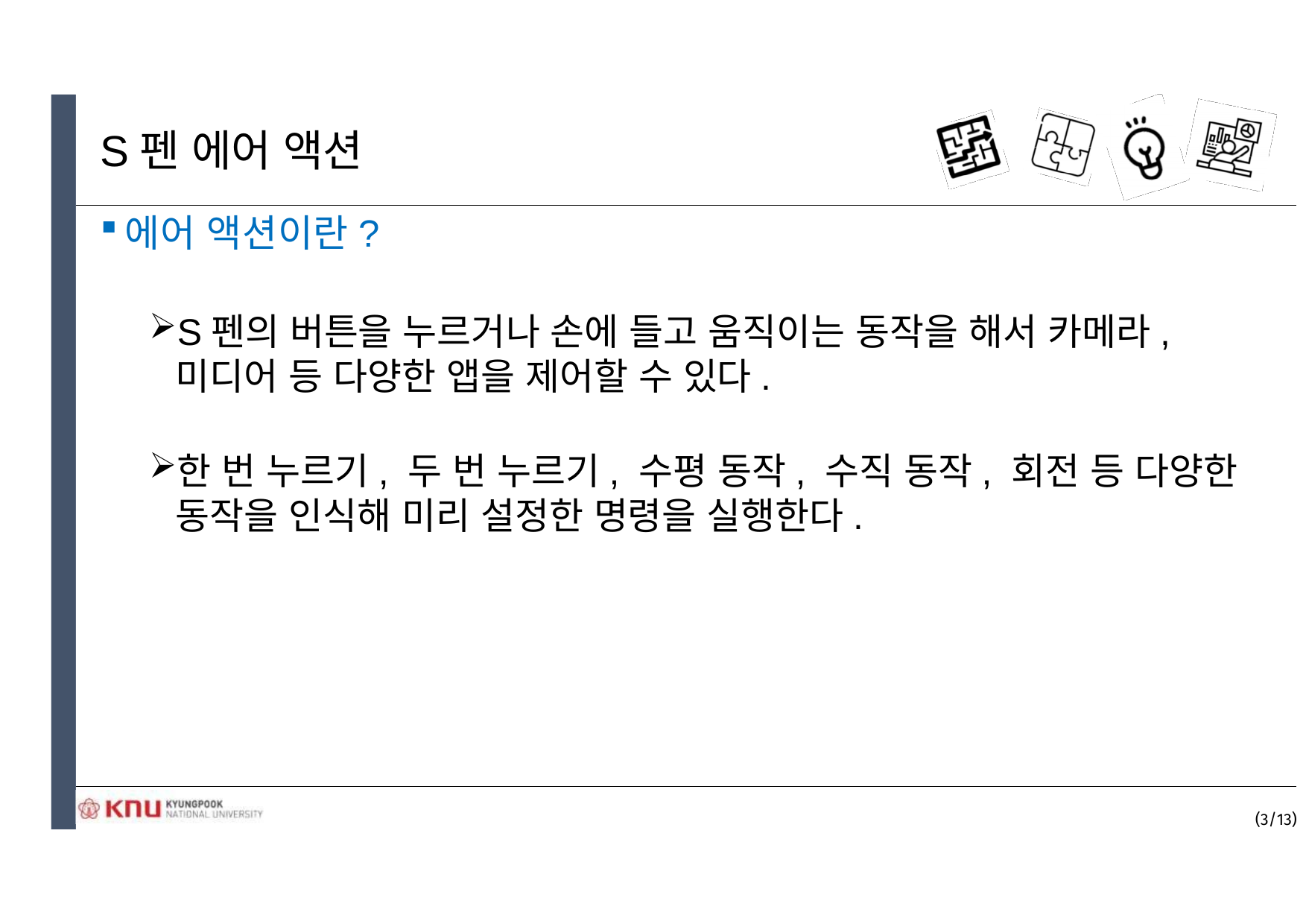

# S펜 에어 액션
에어 액션이란?

S펜의 버튼을 누르거나 손에 들고 움직이는 동작을 해서 카메라, 미디어 등 다양한 앱을 제어할 수 있다.

한 번 누르기, 두 번 누르기, 수평 동작, 수직 동작, 회전 등 다양한 동작을 인식해 미리 설정한 명령을 실행한다.

(3/13)